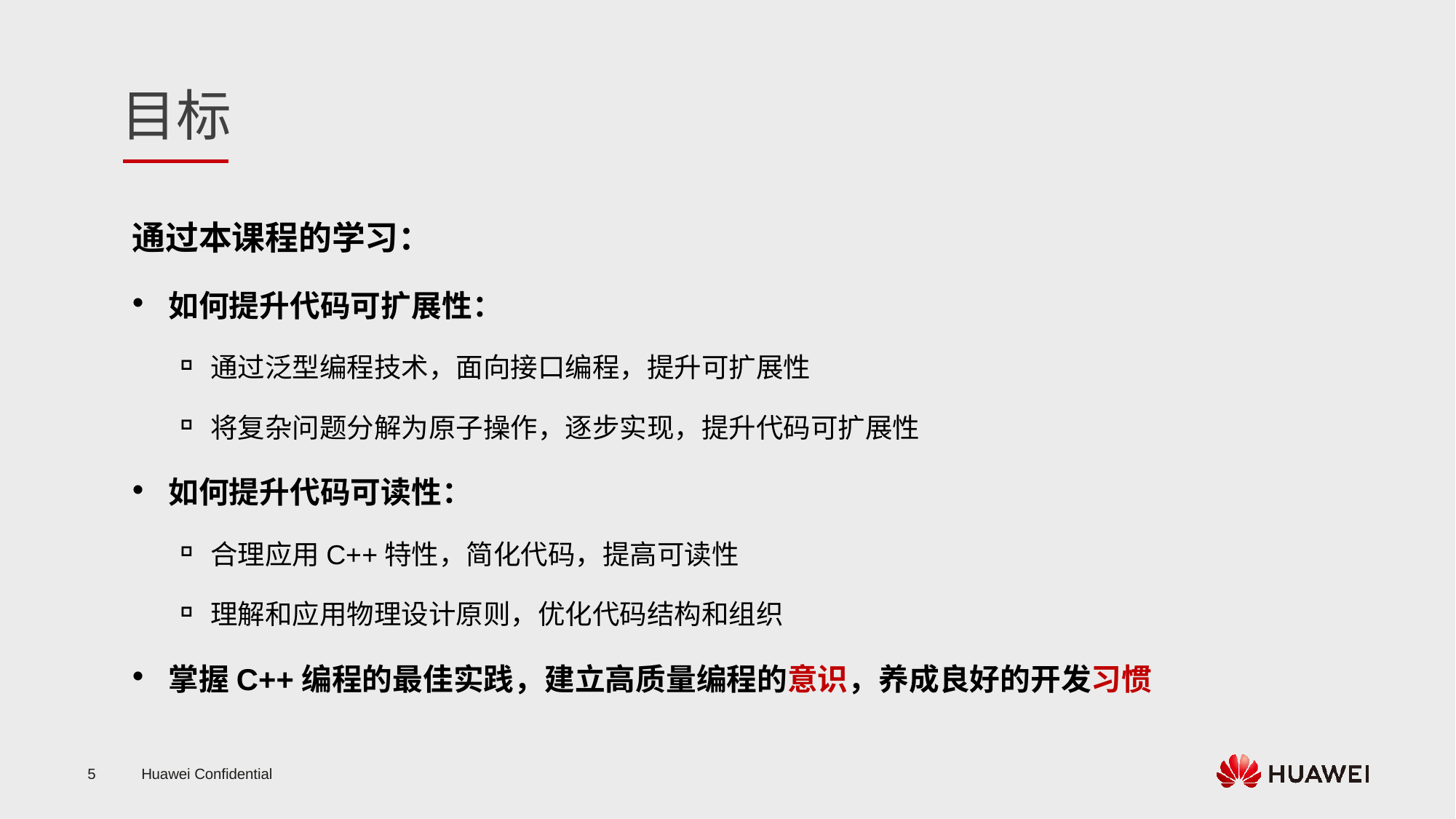

通过本课程的学习：
如何提升代码可扩展性：
通过泛型编程技术，面向接口编程，提升可扩展性
将复杂问题分解为原子操作，逐步实现，提升代码可扩展性
如何提升代码可读性：
合理应用C++特性，简化代码，提高可读性
理解和应用物理设计原则，优化代码结构和组织
掌握C++编程的最佳实践，建立高质量编程的意识，养成良好的开发习惯